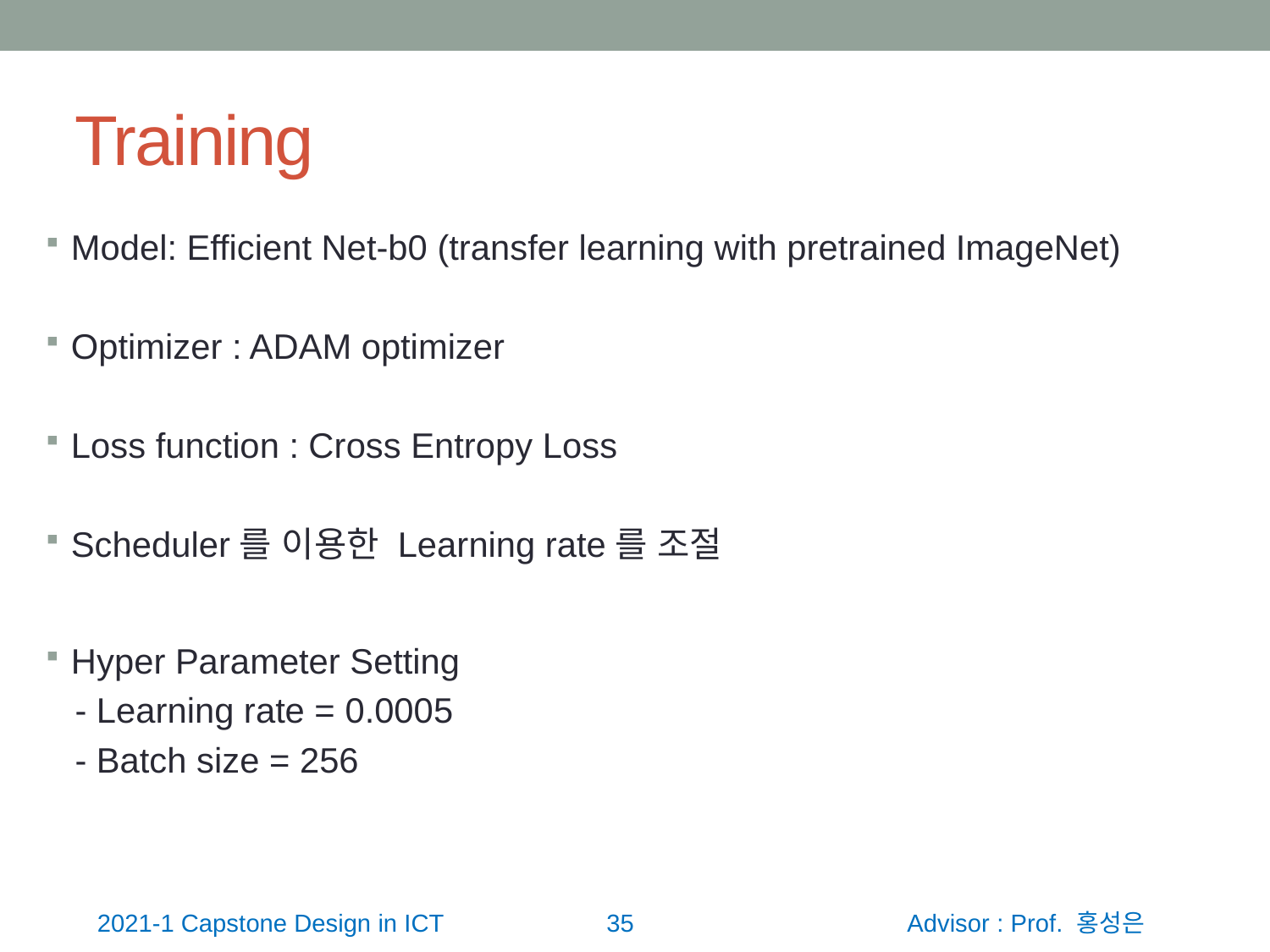

# Training
Model: Efficient Net-b0 (transfer learning with pretrained ImageNet)

Optimizer : ADAM optimizer

Loss function : Cross Entropy Loss

Scheduler를 이용한 Learning rate를 조절

Hyper Parameter Setting
   - Learning rate = 0.0005
   - Batch size = 256